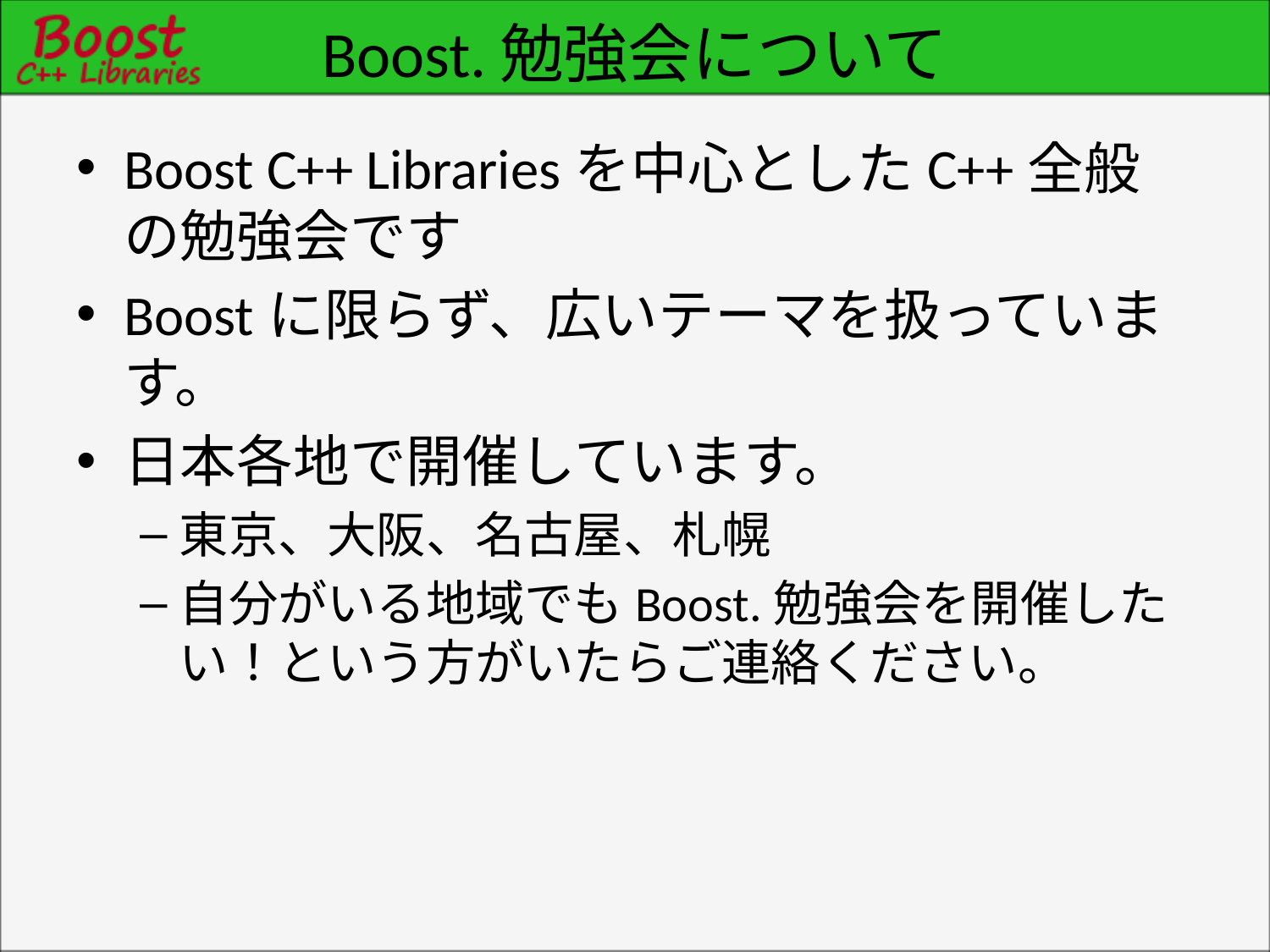

# Boost.勉強会について
Boost C++ Librariesを中心としたC++全般の勉強会です
Boostに限らず、広いテーマを扱っています。
日本各地で開催しています。
東京、大阪、名古屋、札幌
自分がいる地域でもBoost.勉強会を開催したい！という方がいたらご連絡ください。